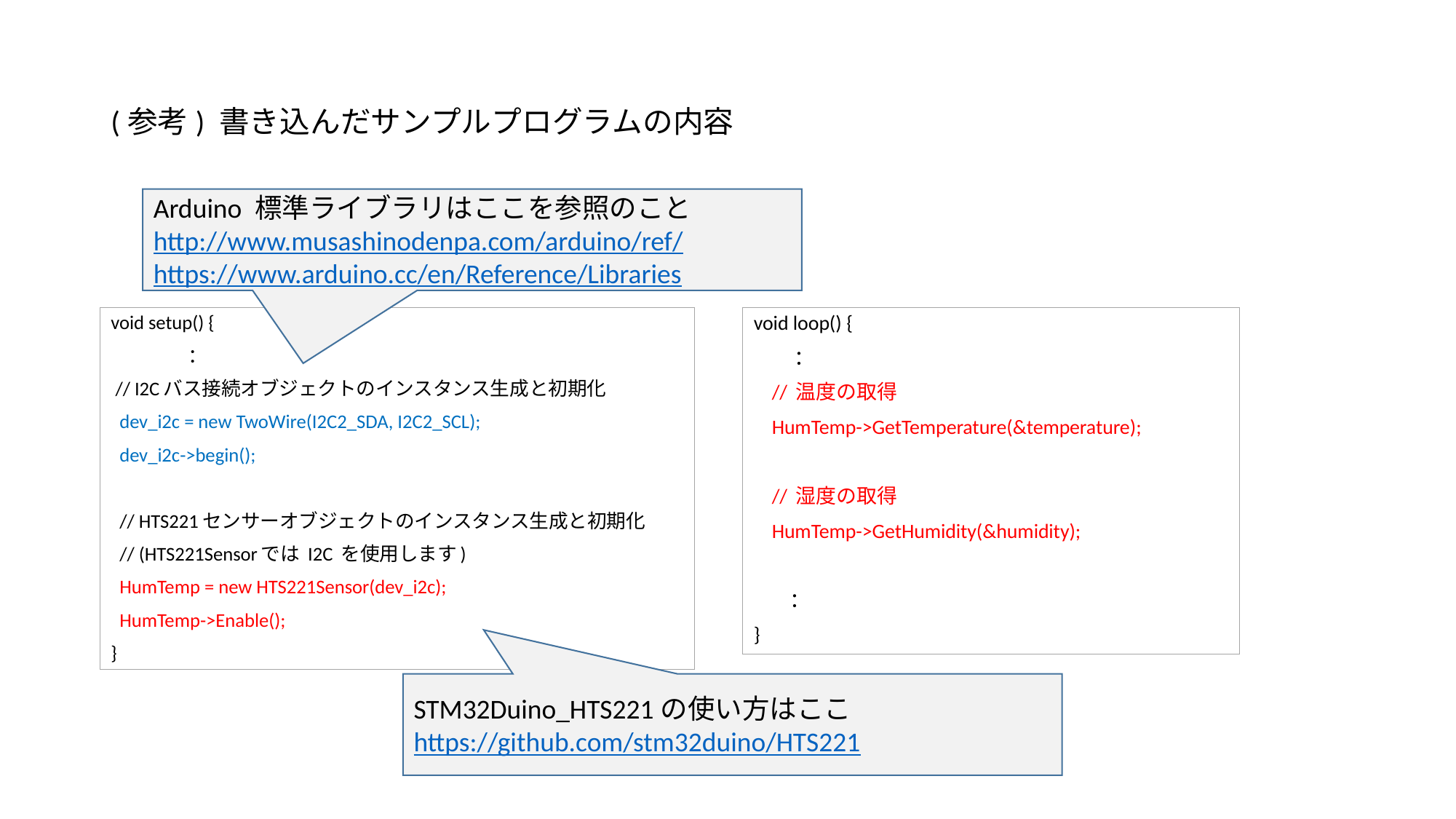

# (参考) 書き込んだサンプルプログラムの内容
Arduino 標準ライブラリはここを参照のこと
http://www.musashinodenpa.com/arduino/ref/
https://www.arduino.cc/en/Reference/Libraries
void setup() {
　　　　：
 // I2Cバス接続オブジェクトのインスタンス生成と初期化
  dev_i2c = new TwoWire(I2C2_SDA, I2C2_SCL);
  dev_i2c->begin();

  // HTS221センサーオブジェクトのインスタンス生成と初期化
  // (HTS221Sensorでは I2C を使用します)
  HumTemp = new HTS221Sensor(dev_i2c);
  HumTemp->Enable();
}

void loop() {
        ：
    // 温度の取得
    HumTemp->GetTemperature(&temperature);

    // 湿度の取得
    HumTemp->GetHumidity(&humidity);

       ：
}
STM32Duino_HTS221の使い方はここ
https://github.com/stm32duino/HTS221